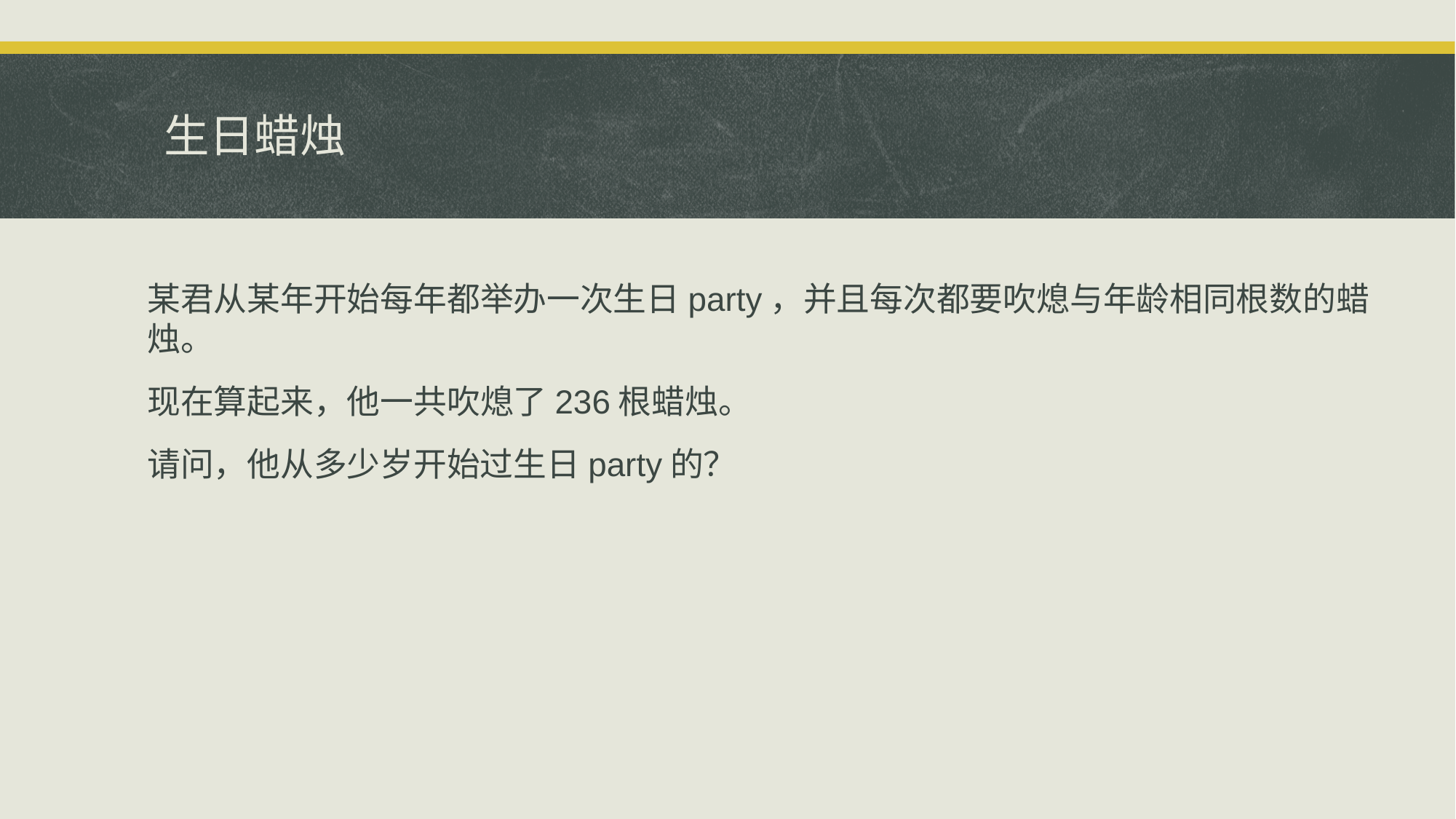

# 生日蜡烛
某君从某年开始每年都举办一次生日party，并且每次都要吹熄与年龄相同根数的蜡烛。
现在算起来，他一共吹熄了236根蜡烛。
请问，他从多少岁开始过生日party的？